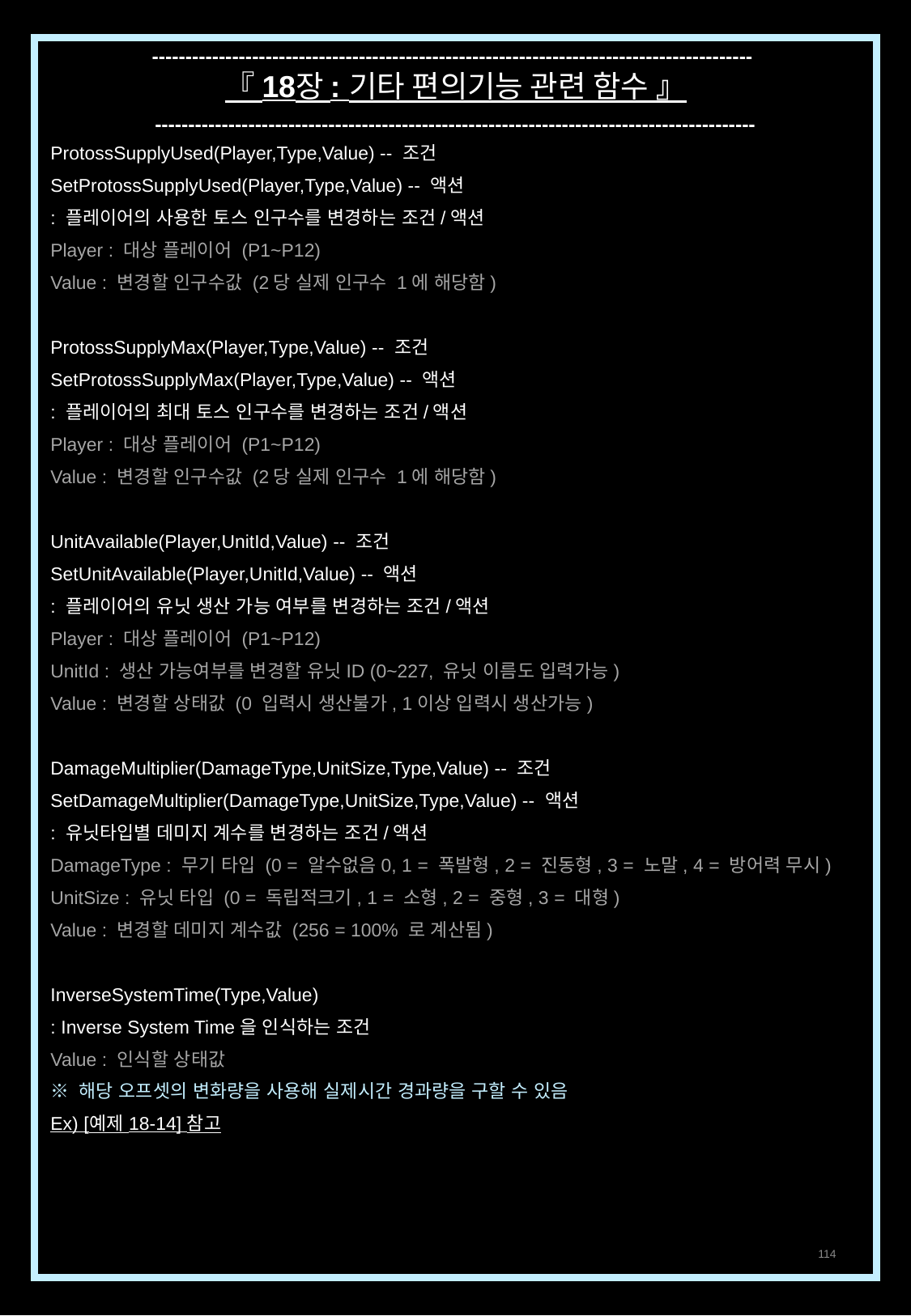

------------------------------------------------------------------------------------------
『 18장 : 기타 편의기능 관련 함수 』
------------------------------------------------------------------------------------------

ProtossSupplyUsed(Player,Type,Value) -- 조건
SetProtossSupplyUsed(Player,Type,Value) -- 액션
: 플레이어의 사용한 토스 인구수를 변경하는 조건/액션
Player : 대상 플레이어 (P1~P12)
Value : 변경할 인구수값 (2당 실제 인구수 1에 해당함)

ProtossSupplyMax(Player,Type,Value) -- 조건
SetProtossSupplyMax(Player,Type,Value) -- 액션
: 플레이어의 최대 토스 인구수를 변경하는 조건/액션
Player : 대상 플레이어 (P1~P12)
Value : 변경할 인구수값 (2당 실제 인구수 1에 해당함)

UnitAvailable(Player,UnitId,Value) -- 조건
SetUnitAvailable(Player,UnitId,Value) -- 액션
: 플레이어의 유닛 생산 가능 여부를 변경하는 조건/액션
Player : 대상 플레이어 (P1~P12)
UnitId : 생산 가능여부를 변경할 유닛ID (0~227, 유닛 이름도 입력가능)
Value : 변경할 상태값 (0 입력시 생산불가, 1이상 입력시 생산가능)

DamageMultiplier(DamageType,UnitSize,Type,Value) -- 조건
SetDamageMultiplier(DamageType,UnitSize,Type,Value) -- 액션
: 유닛타입별 데미지 계수를 변경하는 조건/액션
DamageType : 무기 타입 (0 = 알수없음0, 1 = 폭발형, 2 = 진동형, 3 = 노말, 4 = 방어력 무시)
UnitSize : 유닛 타입 (0 = 독립적크기, 1 = 소형, 2 = 중형, 3 = 대형)
Value : 변경할 데미지 계수값 (256 = 100% 로 계산됨)

InverseSystemTime(Type,Value)
: Inverse System Time을 인식하는 조건
Value : 인식할 상태값
※ 해당 오프셋의 변화량을 사용해 실제시간 경과량을 구할 수 있음
Ex) [예제 18-14] 참고
114